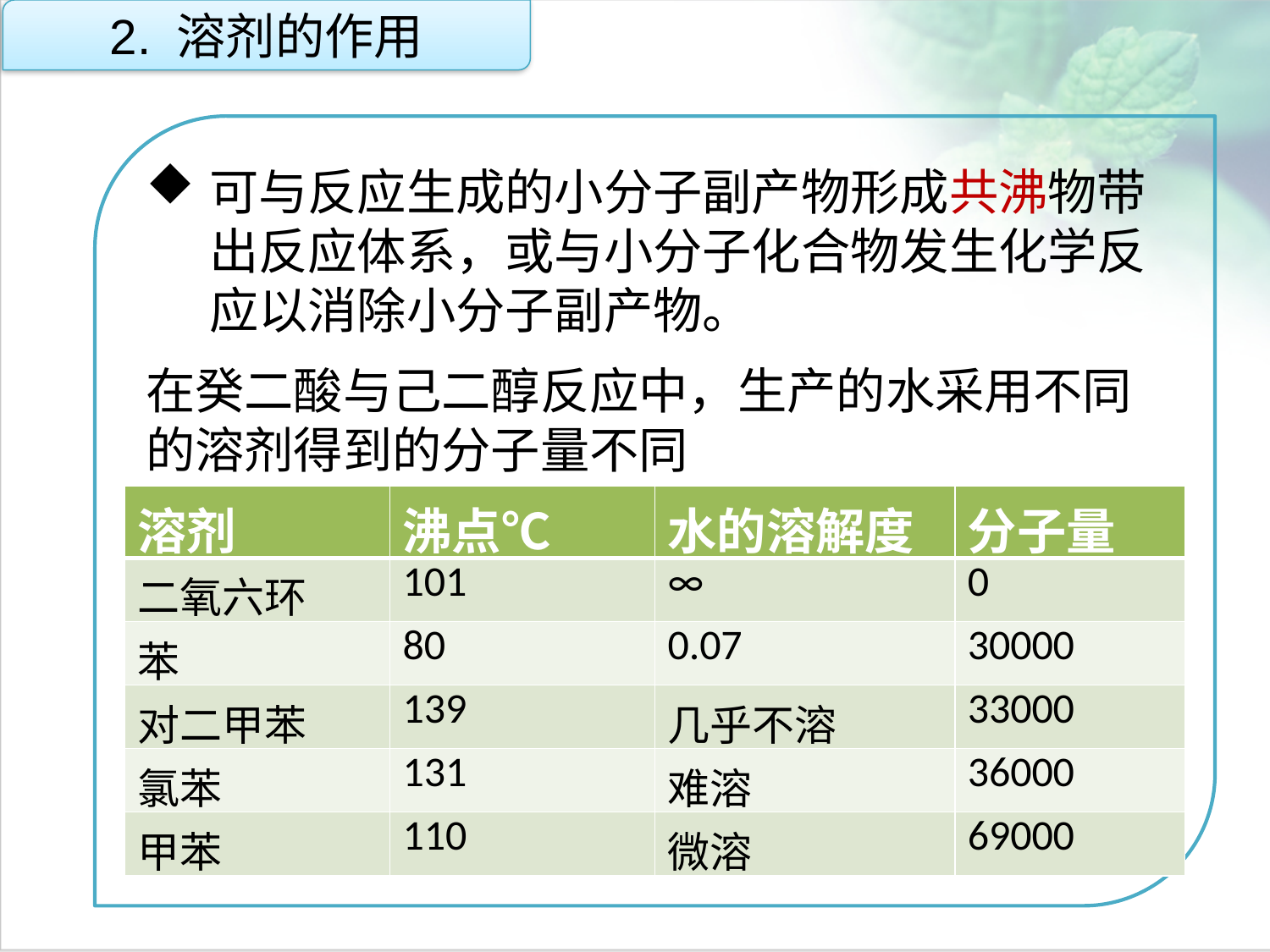

2. 溶剂的作用
可与反应生成的小分子副产物形成共沸物带出反应体系，或与小分子化合物发生化学反应以消除小分子副产物。
在癸二酸与己二醇反应中，生产的水采用不同的溶剂得到的分子量不同
点击添加文本
点击添加文本
| 溶剂 | 沸点℃ | 水的溶解度 | 分子量 |
| --- | --- | --- | --- |
| 二氧六环 | 101 | ∞ | 0 |
| 苯 | 80 | 0.07 | 30000 |
| 对二甲苯 | 139 | 几乎不溶 | 33000 |
| 氯苯 | 131 | 难溶 | 36000 |
| 甲苯 | 110 | 微溶 | 69000 |
点击添加文本
点击添加文本